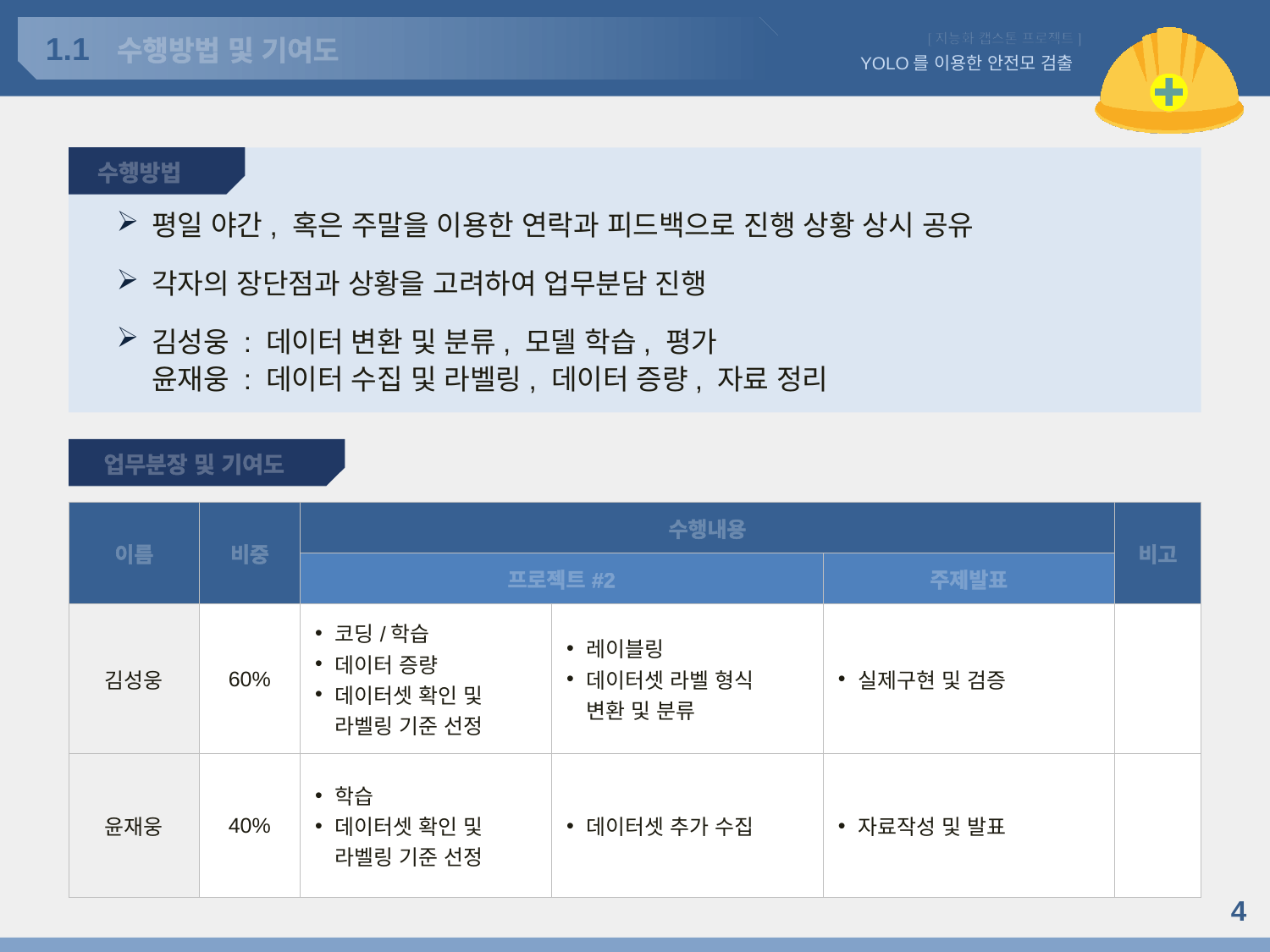

1.1
# 수행방법 및 기여도

수행방법

평일 야간, 혹은 주말을 이용한 연락과 피드백으로 진행 상황 상시 공유
각자의 장단점과 상황을 고려하여 업무분담 진행
김성웅 : 데이터 변환 및 분류, 모델 학습, 평가
윤재웅 : 데이터 수집 및 라벨링, 데이터 증량, 자료 정리

업무분장 및 기여도
| 이름 | 비중 | 수행내용 |  |  | 비고 |
| --- | --- | --- | --- | --- | --- |
|  |  | 프로젝트#2 | 프로젝트#2 | 주제발표 |  |
| 김성웅 | 60% | 코딩/학습 데이터 증량 데이터셋 확인 및 라벨링 기준 선정 | 레이블링 데이터셋 라벨 형식 변환 및 분류 | 실제구현 및 검증 |  |
| 윤재웅 | 40% | 학습 데이터셋 확인 및 라벨링 기준 선정 | 데이터셋 추가 수집 | 자료작성 및 발표 |  |
4